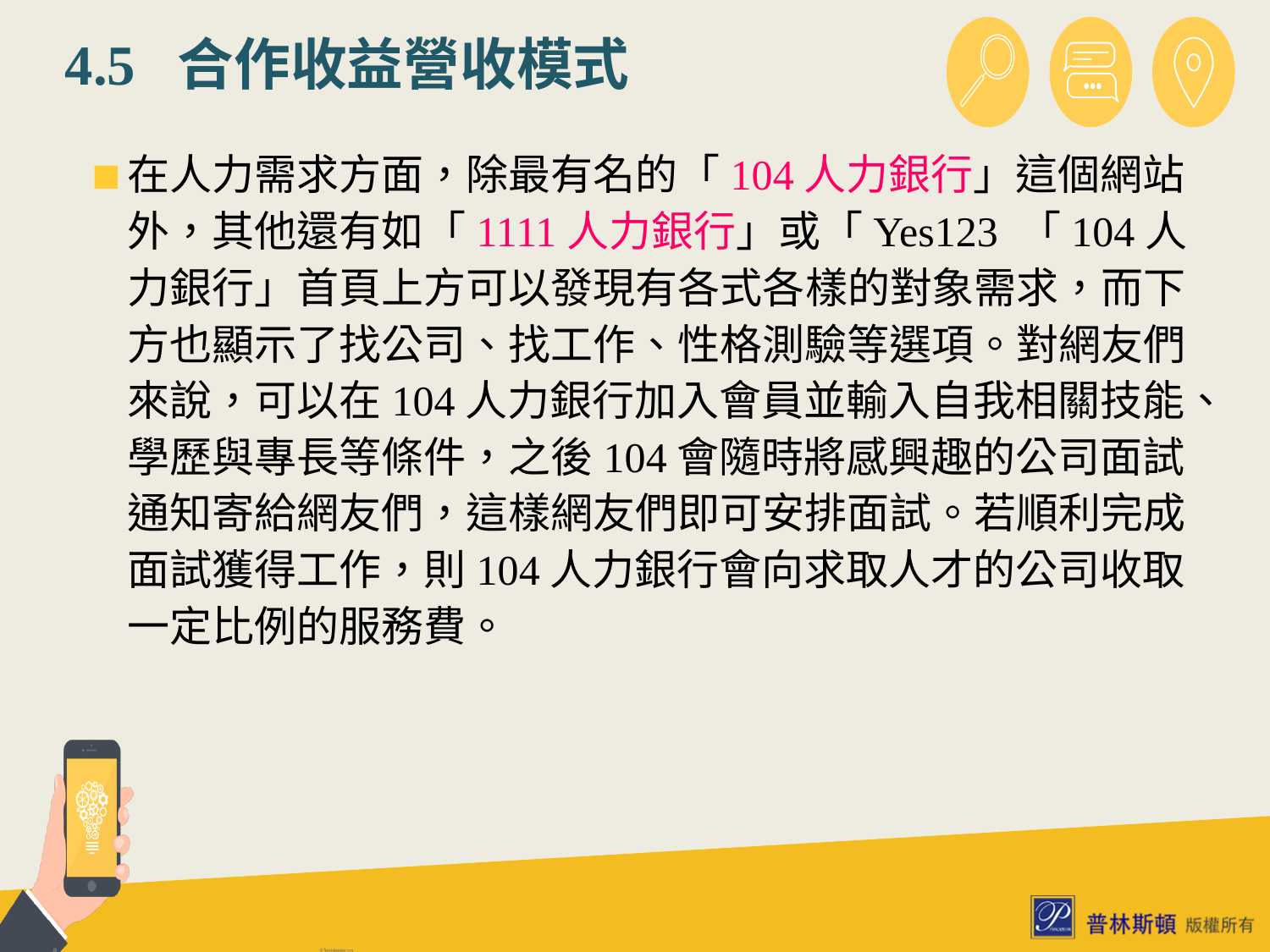

# 4.5  合作收益營收模式
在人力需求方面，除最有名的「104人力銀行」這個網站外，其他還有如「1111人力銀行」或「Yes123 「104人力銀行」首頁上方可以發現有各式各樣的對象需求，而下方也顯示了找公司、找工作、性格測驗等選項。對網友們來說，可以在104人力銀行加入會員並輸入自我相關技能、學歷與專長等條件，之後104會隨時將感興趣的公司面試通知寄給網友們，這樣網友們即可安排面試。若順利完成面試獲得工作，則104人力銀行會向求取人才的公司收取一定比例的服務費。